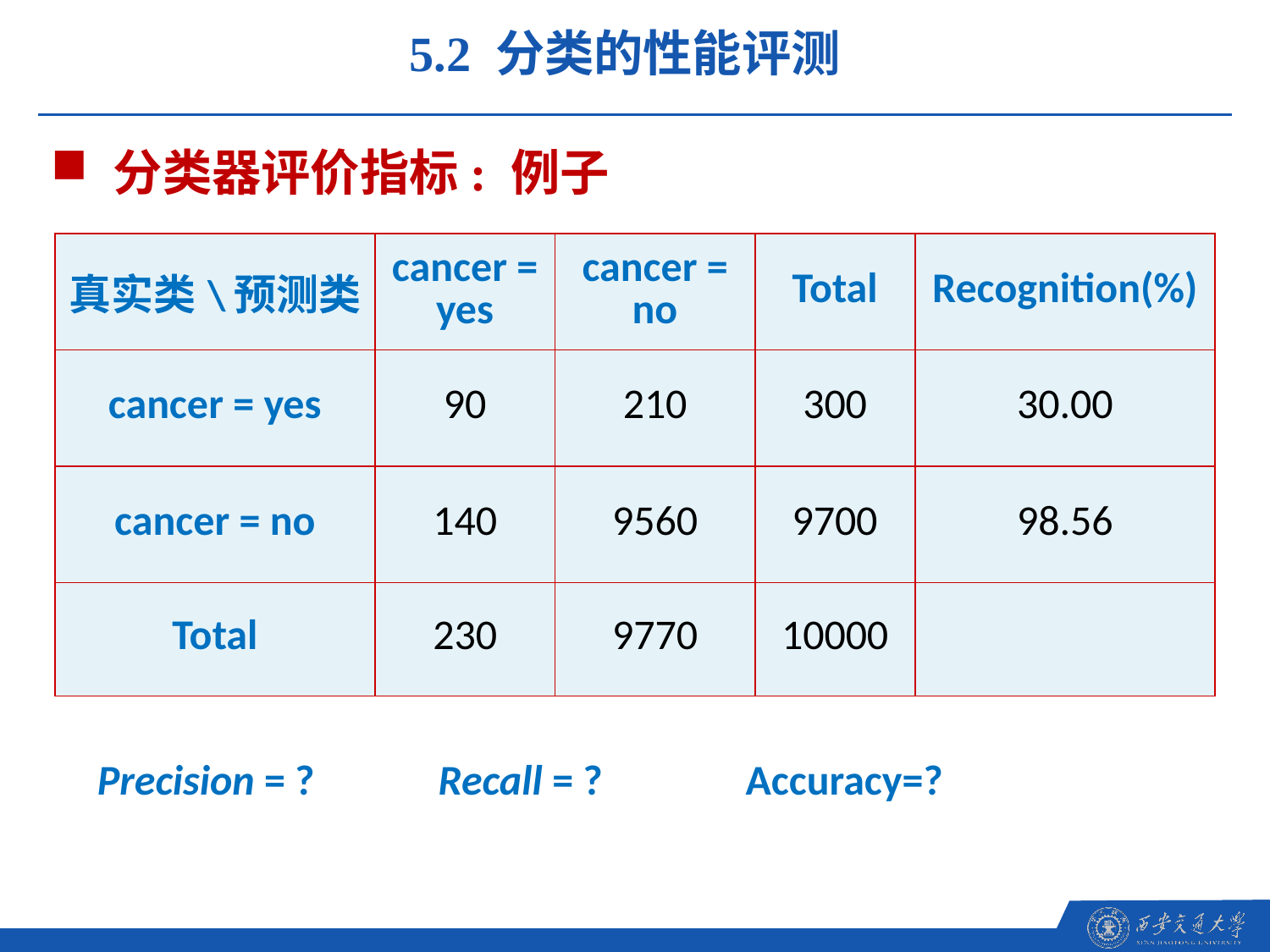

5.2 分类的性能评测
分类器评价指标: 例子
| 真实类\预测类 | cancer = yes | cancer = no | Total | Recognition(%) |
| --- | --- | --- | --- | --- |
| cancer = yes | 90 | 210 | 300 | 30.00 |
| cancer = no | 140 | 9560 | 9700 | 98.56 |
| Total | 230 | 9770 | 10000 |  |
Precision = ?             Recall = ?               Accuracy=?